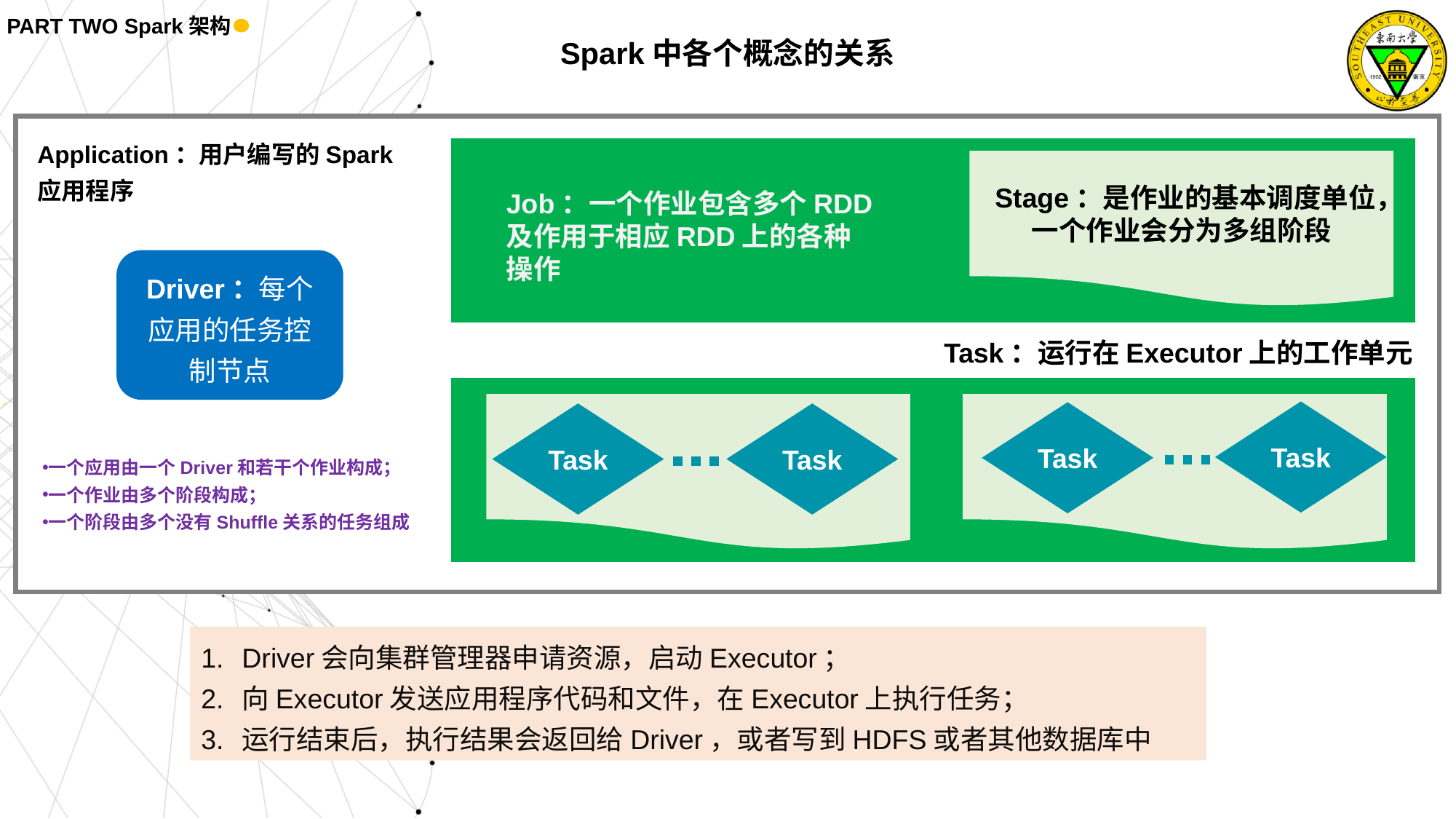

PART TWO Spark架构

Spark中各个概念的关系

Application：用户编写的Spark应用程序

 Stage：是作业的基本调度单位，
一个作业会分为多组阶段
Job：一个作业包含多个RDD及作用于相应RDD上的各种操作
Driver：每个应用的任务控制节点
Task：运行在Executor上的工作单元

Task
Task
Task
Task
一个应用由一个Driver和若干个作业构成；
一个作业由多个阶段构成；
一个阶段由多个没有Shuffle关系的任务组成
Driver会向集群管理器申请资源，启动Executor；
向Executor发送应用程序代码和文件，在Executor上执行任务；
运行结束后，执行结果会返回给Driver，或者写到HDFS或者其他数据库中